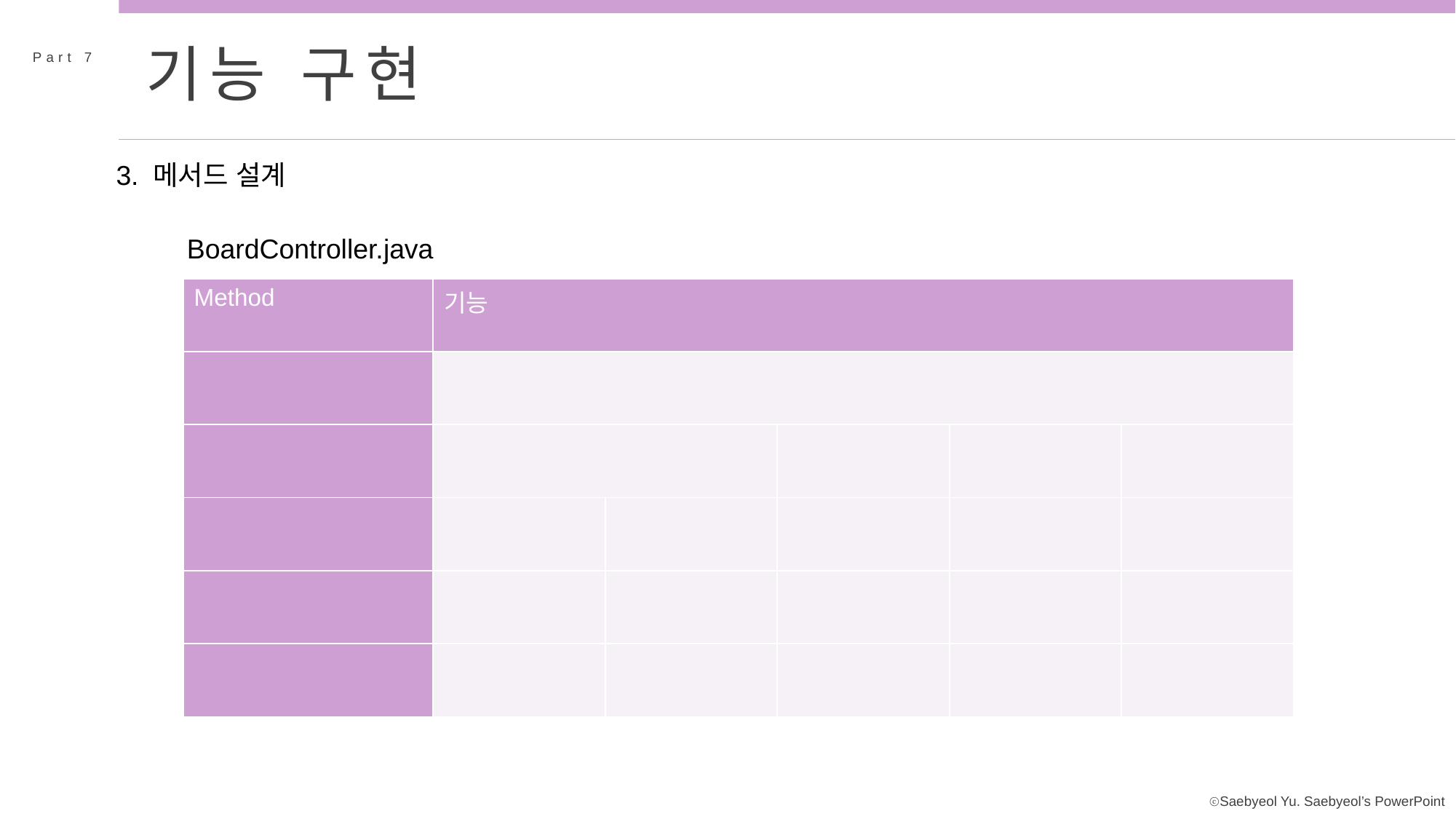

기능 구현
Part 7
3. 메서드 설계
BoardController.java
| Method | 기능 |  | 기능 |  |  |
| --- | --- | --- | --- | --- | --- |
|  |  |  |  |  |  |
|  |  |  |  |  |  |
|  |  |  |  |  |  |
|  |  |  |  |  |  |
|  |  |  |  |  |  |